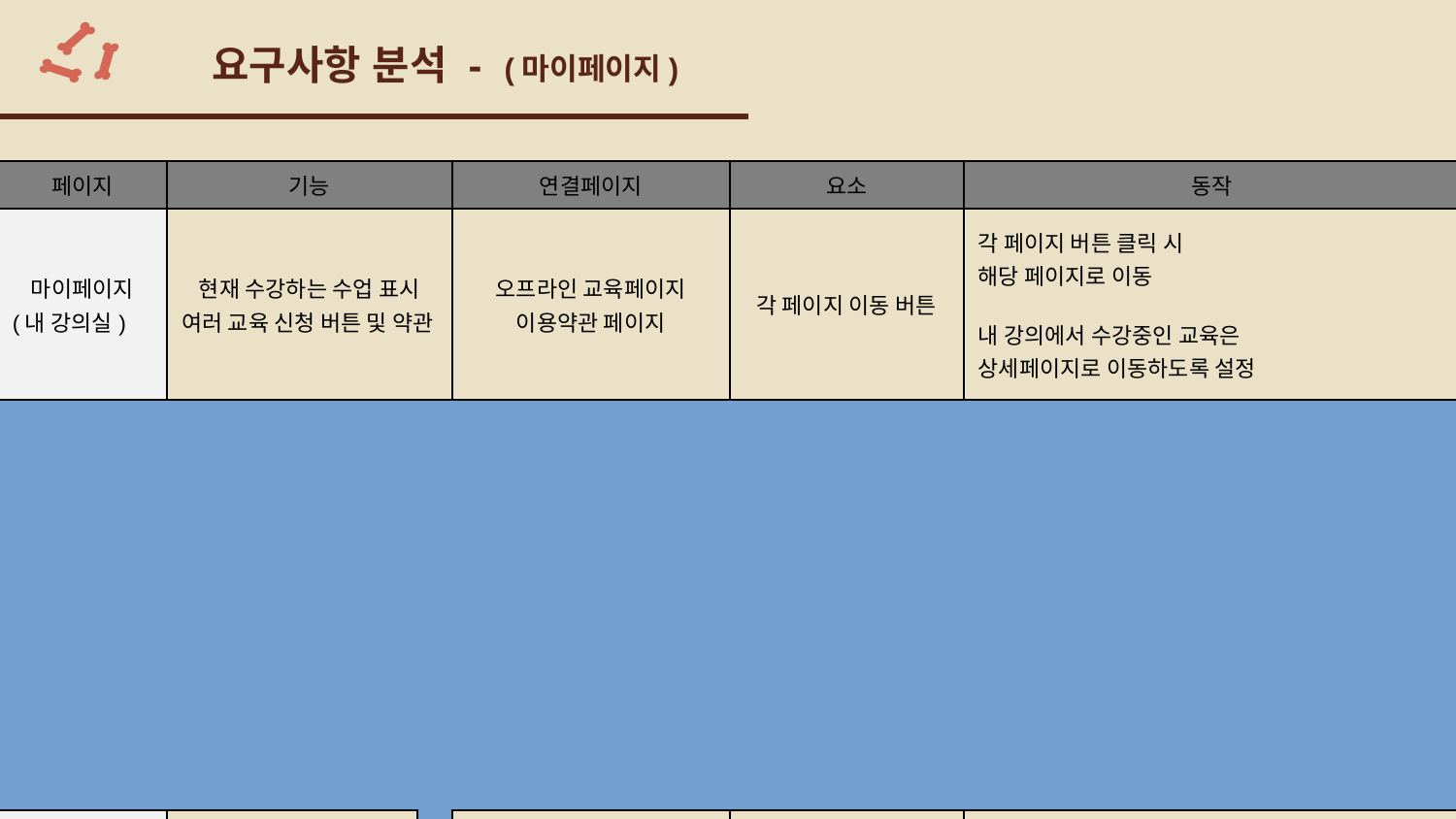

# 요구사항 분석 -  (마이페이지)

| 페이지 | 기능 |  | 연결페이지 | 요소 | 동작 |
| --- | --- | --- | --- | --- | --- |
| 마이페이지 (내 강의실) | 현재 수강하는 수업 표시 여러 교육 신청 버튼 및 약관 |  | 오프라인 교육페이지 이용약관 페이지 | 각 페이지 이동 버튼 | 각 페이지 버튼 클릭 시 해당 페이지로 이동 내 강의에서 수강중인 교육은 상세페이지로 이동하도록 설정 |
|  |  |  |  |  |  |
|  |  |  |  |  |  |
|  |  |  |  |  |  |
|  |  |  |  |  |  |
|  |  |  |  |  |  |
|  |  |  |  |  |  |
| 마이페이지 (1:1 문의) | 회원이 관리자에게만 보여지는 게시글 작성 |  | 1:1문의 글쓰기 페이지 | 글쓰기 버튼 클릭 시 글쓰기 폼으로 이동 | 문의유형 여러 선택사항 선택 주문 번호 클릭 시 주문내역 선택 가능 100mb이하의 파일만 첨부하도록 설정 |
|  |  |  |  |  |  |
|  |  |  |  |  |  |
|  |  |  |  |  |  |
|  |  |  |  |  |  |
|  |  |  |  |  |  |
|  |  |  |  |  |  |